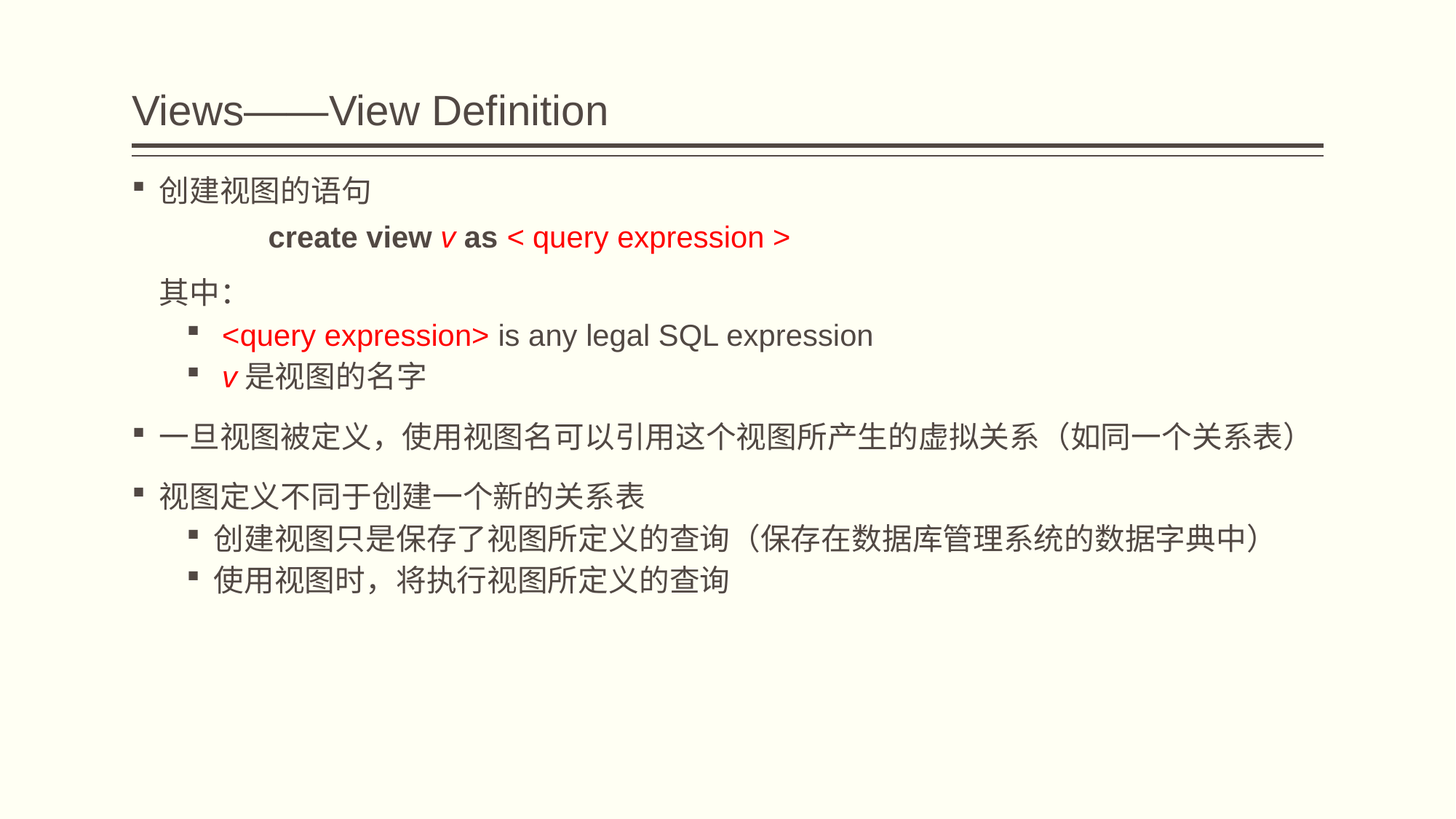

# Views——View Definition
创建视图的语句
		create view v as < query expression >
	其中：
 <query expression> is any legal SQL expression
 v是视图的名字
一旦视图被定义，使用视图名可以引用这个视图所产生的虚拟关系（如同一个关系表）
视图定义不同于创建一个新的关系表
创建视图只是保存了视图所定义的查询（保存在数据库管理系统的数据字典中）
使用视图时，将执行视图所定义的查询